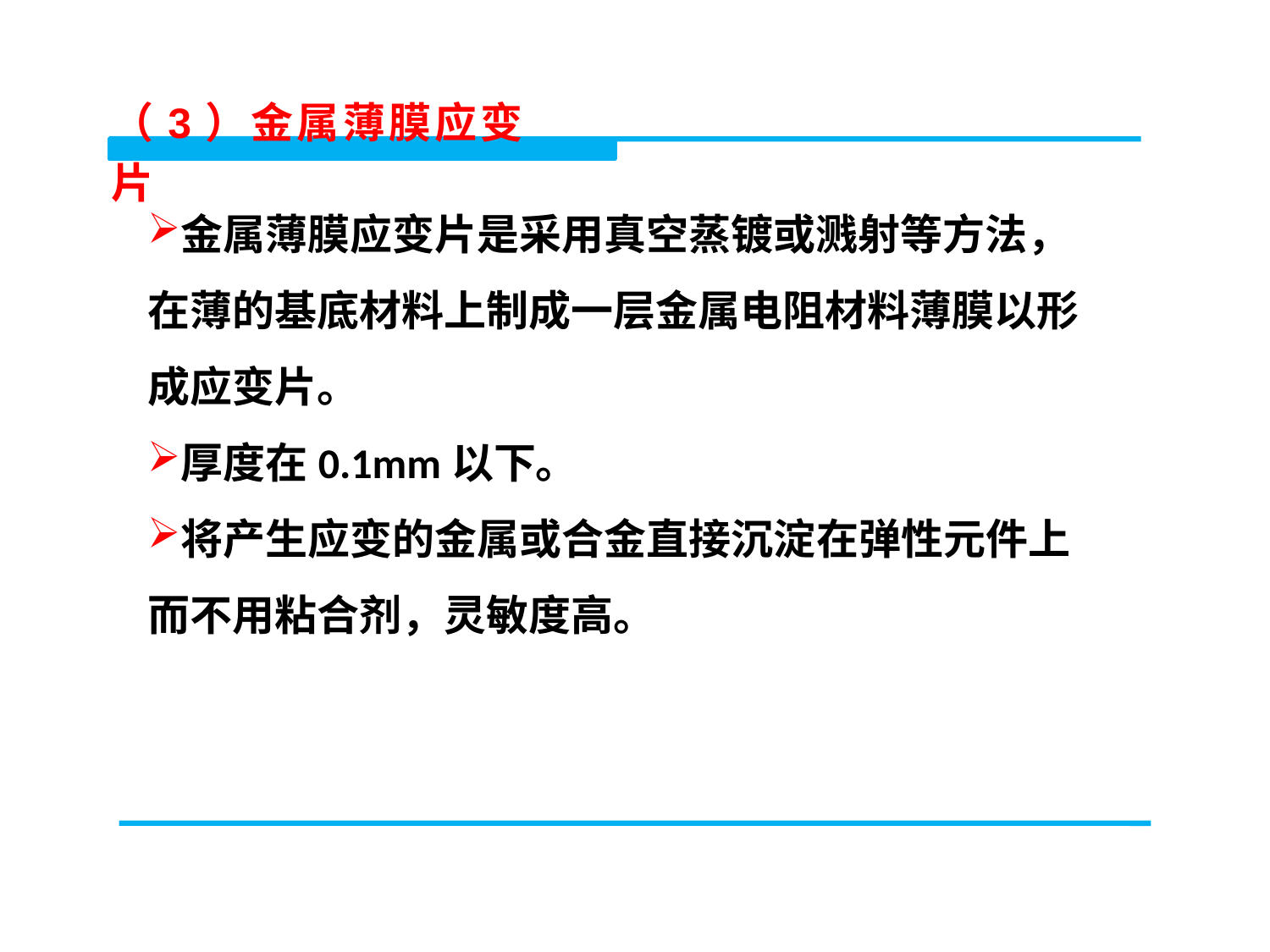

（3）金属薄膜应变片
金属薄膜应变片是采用真空蒸镀或溅射等方法，在薄的基底材料上制成一层金属电阻材料薄膜以形成应变片。
厚度在0.1mm以下。
将产生应变的金属或合金直接沉淀在弹性元件上而不用粘合剂，灵敏度高。